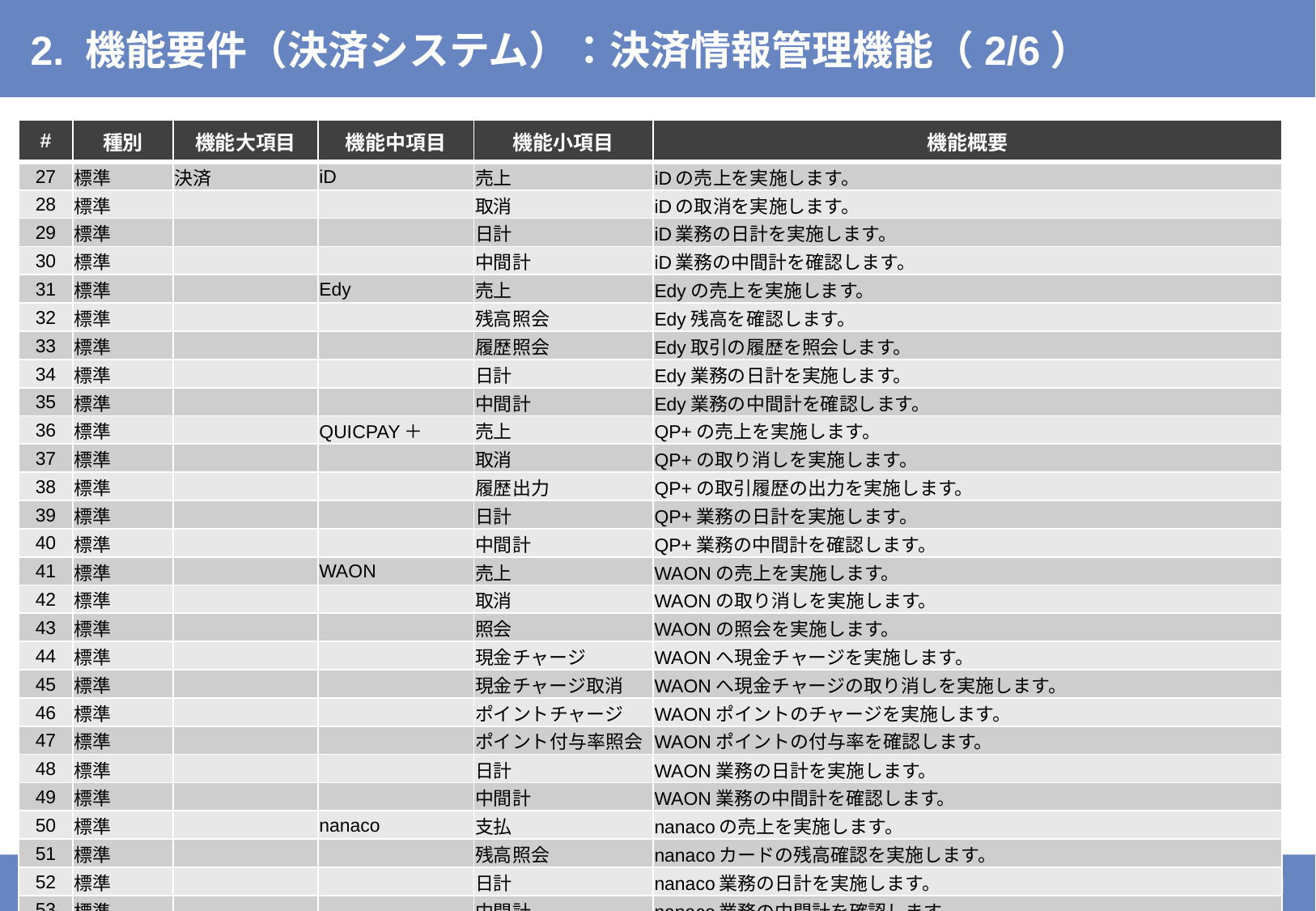

# 2. 機能要件（決済システム）：決済情報管理機能（2/6）
| # | 種別 | 機能大項目 | 機能中項目 | 機能小項目 | 機能概要 |
| --- | --- | --- | --- | --- | --- |
| 27 | 標準 | 決済 | iD | 売上 | iDの売上を実施します。 |
| 28 | 標準 |  |  | 取消 | iDの取消を実施します。 |
| 29 | 標準 |  |  | 日計 | iD業務の日計を実施します。 |
| 30 | 標準 |  |  | 中間計 | iD業務の中間計を確認します。 |
| 31 | 標準 |  | Edy | 売上 | Edyの売上を実施します。 |
| 32 | 標準 |  |  | 残高照会 | Edy残高を確認します。 |
| 33 | 標準 |  |  | 履歴照会 | Edy取引の履歴を照会します。 |
| 34 | 標準 |  |  | 日計 | Edy業務の日計を実施します。 |
| 35 | 標準 |  |  | 中間計 | Edy業務の中間計を確認します。 |
| 36 | 標準 |  | QUICPAY＋ | 売上 | QP+の売上を実施します。 |
| 37 | 標準 |  |  | 取消 | QP+の取り消しを実施します。 |
| 38 | 標準 |  |  | 履歴出力 | QP+の取引履歴の出力を実施します。 |
| 39 | 標準 |  |  | 日計 | QP+業務の日計を実施します。 |
| 40 | 標準 |  |  | 中間計 | QP+業務の中間計を確認します。 |
| 41 | 標準 |  | WAON | 売上 | WAONの売上を実施します。 |
| 42 | 標準 |  |  | 取消 | WAONの取り消しを実施します。 |
| 43 | 標準 |  |  | 照会 | WAONの照会を実施します。 |
| 44 | 標準 |  |  | 現金チャージ | WAONへ現金チャージを実施します。 |
| 45 | 標準 |  |  | 現金チャージ取消 | WAONへ現金チャージの取り消しを実施します。 |
| 46 | 標準 |  |  | ポイントチャージ | WAONポイントのチャージを実施します。 |
| 47 | 標準 |  |  | ポイント付与率照会 | WAONポイントの付与率を確認します。 |
| 48 | 標準 |  |  | 日計 | WAON業務の日計を実施します。 |
| 49 | 標準 |  |  | 中間計 | WAON業務の中間計を確認します。 |
| 50 | 標準 |  | nanaco | 支払 | nanacoの売上を実施します。 |
| 51 | 標準 |  |  | 残高照会 | nanacoカードの残高確認を実施します。 |
| 52 | 標準 |  |  | 日計 | nanaco業務の日計を実施します。 |
| 53 | 標準 |  |  | 中間計 | nanaco業務の中間計を確認します。 |